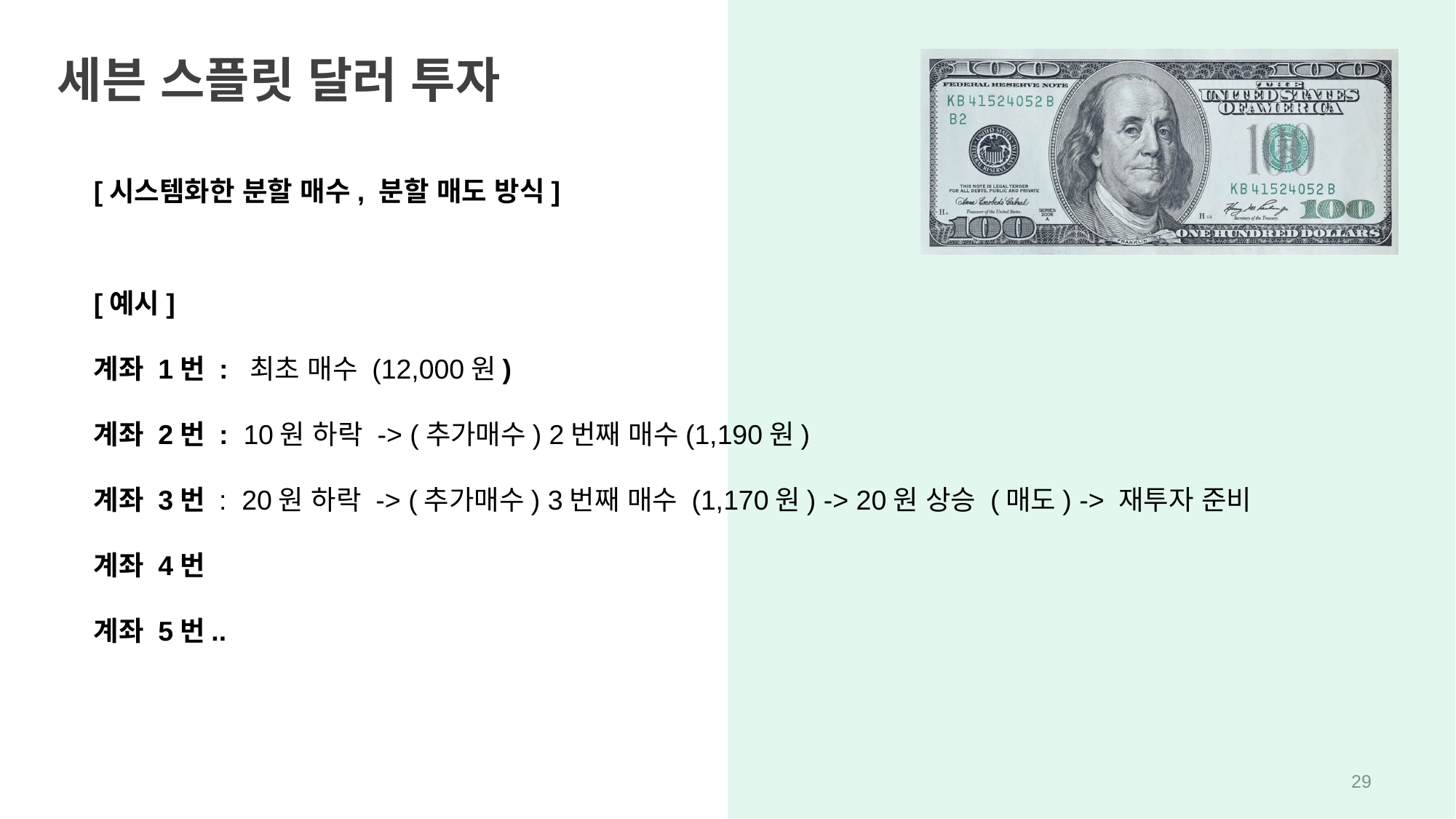

세븐 스플릿 달러 투자
[시스템화한 분할 매수, 분할 매도 방식]
[예시]

계좌 1번 :  최초 매수 (12,000원)

계좌 2번 :  10원 하락 -> (추가매수) 2번째 매수(1,190원)

계좌 3번 :  20원 하락 -> (추가매수) 3번째 매수 (1,170원) -> 20원 상승 (매도) -> 재투자 준비

계좌 4번

계좌 5번..
29